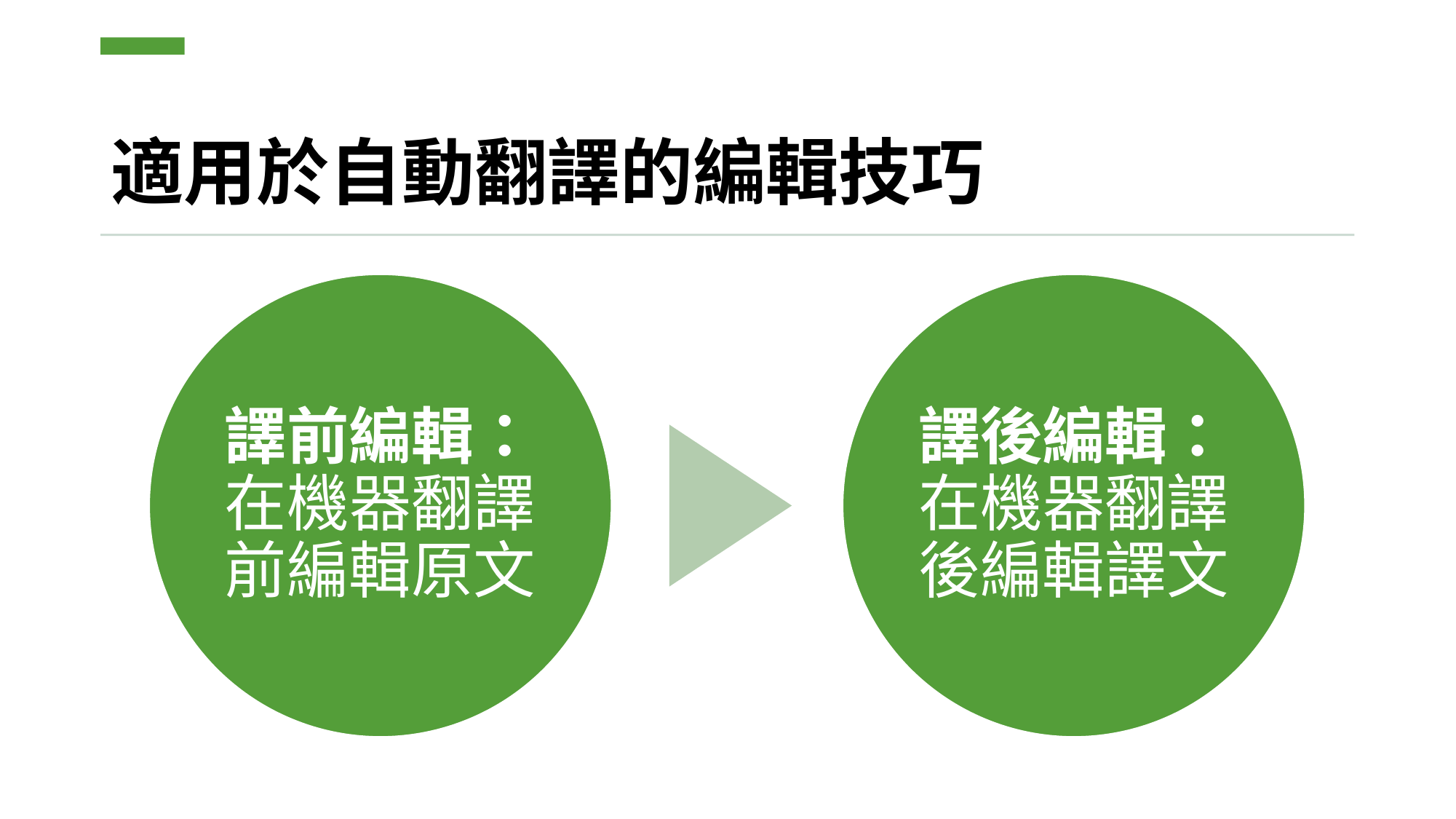

# 適用於自動翻譯的編輯技巧

譯前編輯：在機器翻譯前編輯原文
譯後編輯：在機器翻譯後編輯譯文